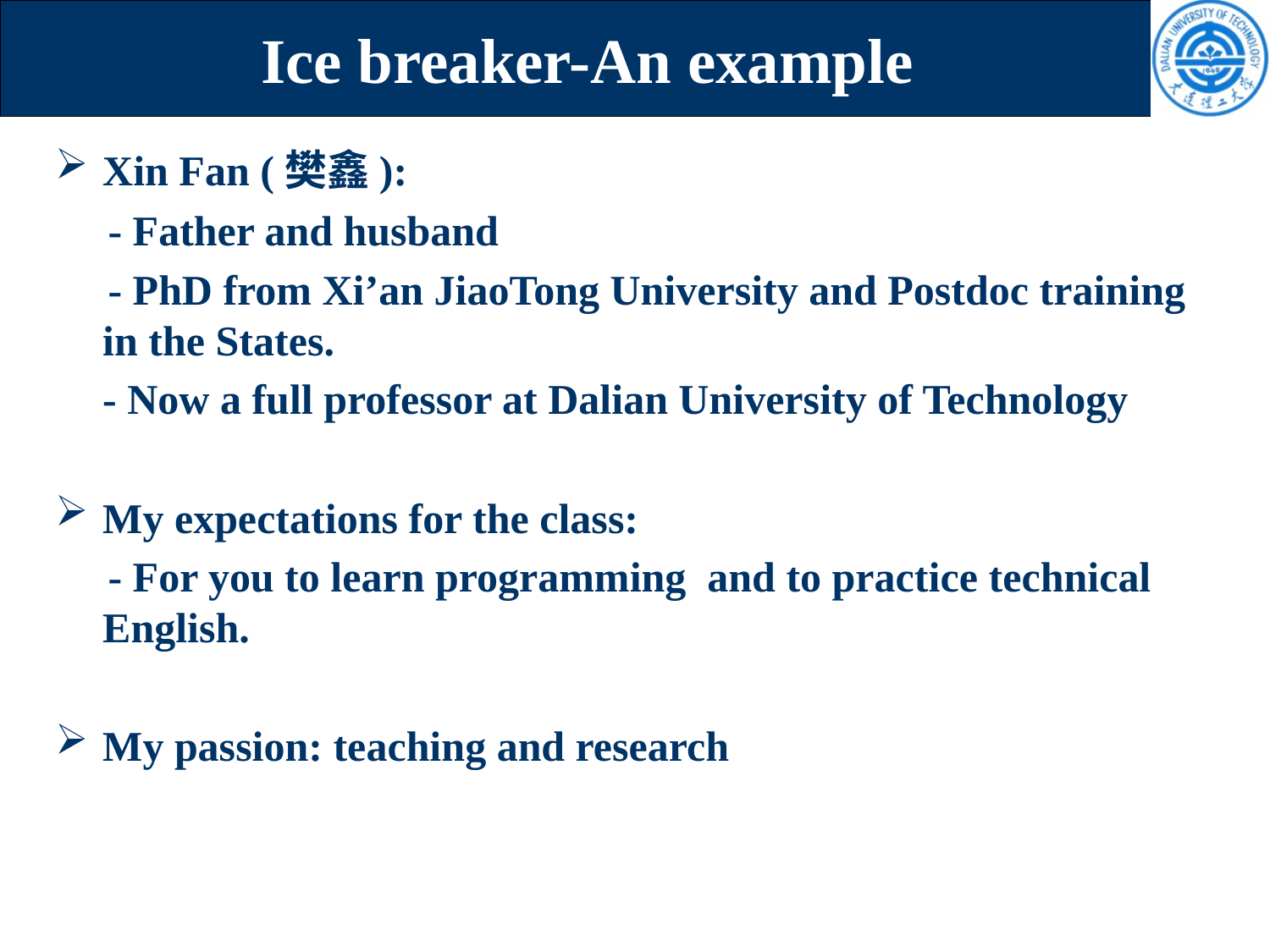

# Ice breaker-An example
Xin Fan (樊鑫):
     - Father and husband
     - PhD from Xi’an JiaoTong University and Postdoc training in the States.
	- Now a full professor at Dalian University of Technology

My expectations for the class:
     - For you to learn programming  and to practice technical English.

My passion: teaching and research